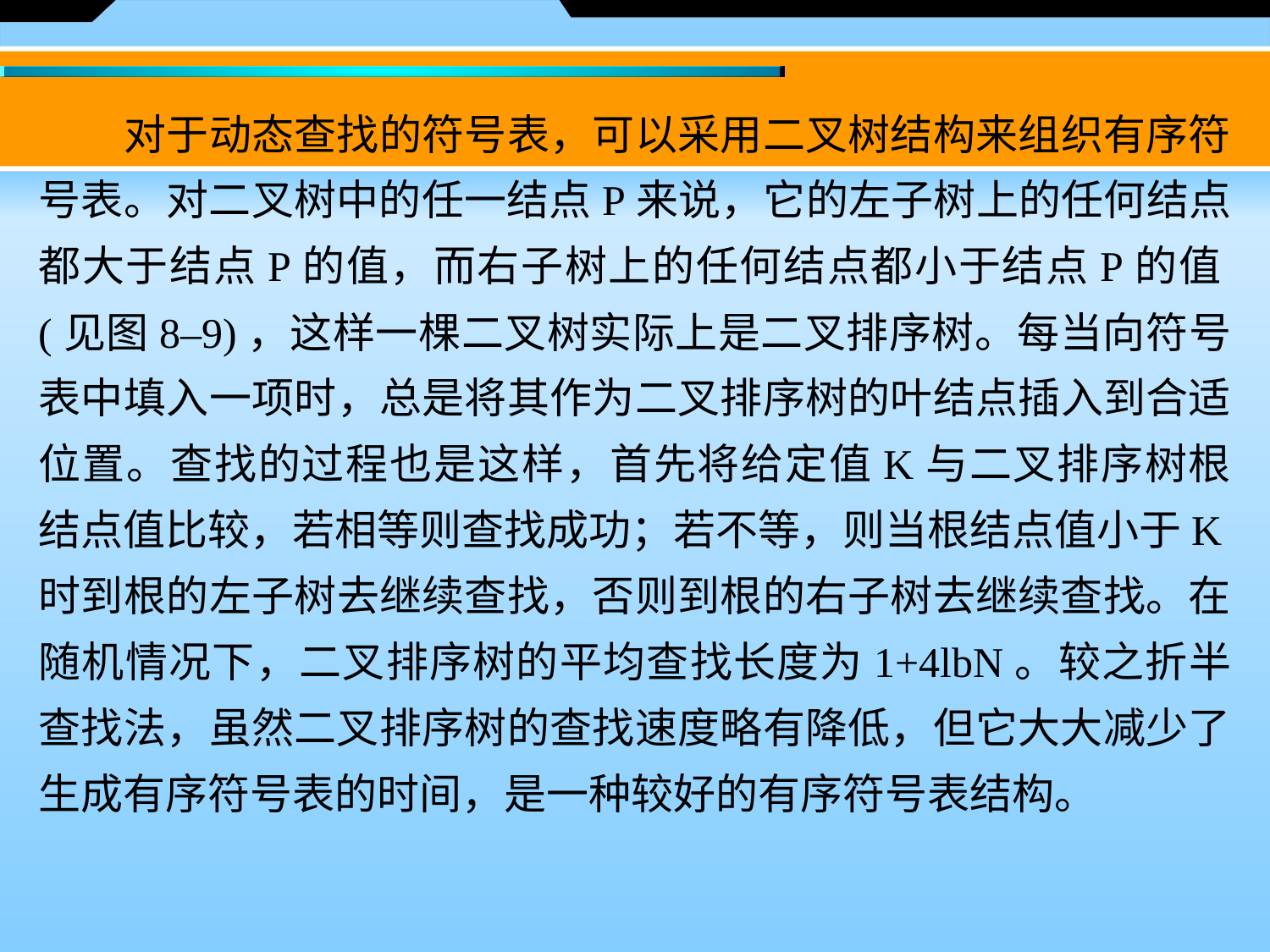

对于动态查找的符号表，可以采用二叉树结构来组织有序符号表。对二叉树中的任一结点P来说，它的左子树上的任何结点都大于结点P的值，而右子树上的任何结点都小于结点P的值(见图8–9)，这样一棵二叉树实际上是二叉排序树。每当向符号表中填入一项时，总是将其作为二叉排序树的叶结点插入到合适位置。查找的过程也是这样，首先将给定值K与二叉排序树根结点值比较，若相等则查找成功；若不等，则当根结点值小于K时到根的左子树去继续查找，否则到根的右子树去继续查找。在随机情况下，二叉排序树的平均查找长度为1+4lbN。较之折半查找法，虽然二叉排序树的查找速度略有降低，但它大大减少了生成有序符号表的时间，是一种较好的有序符号表结构。